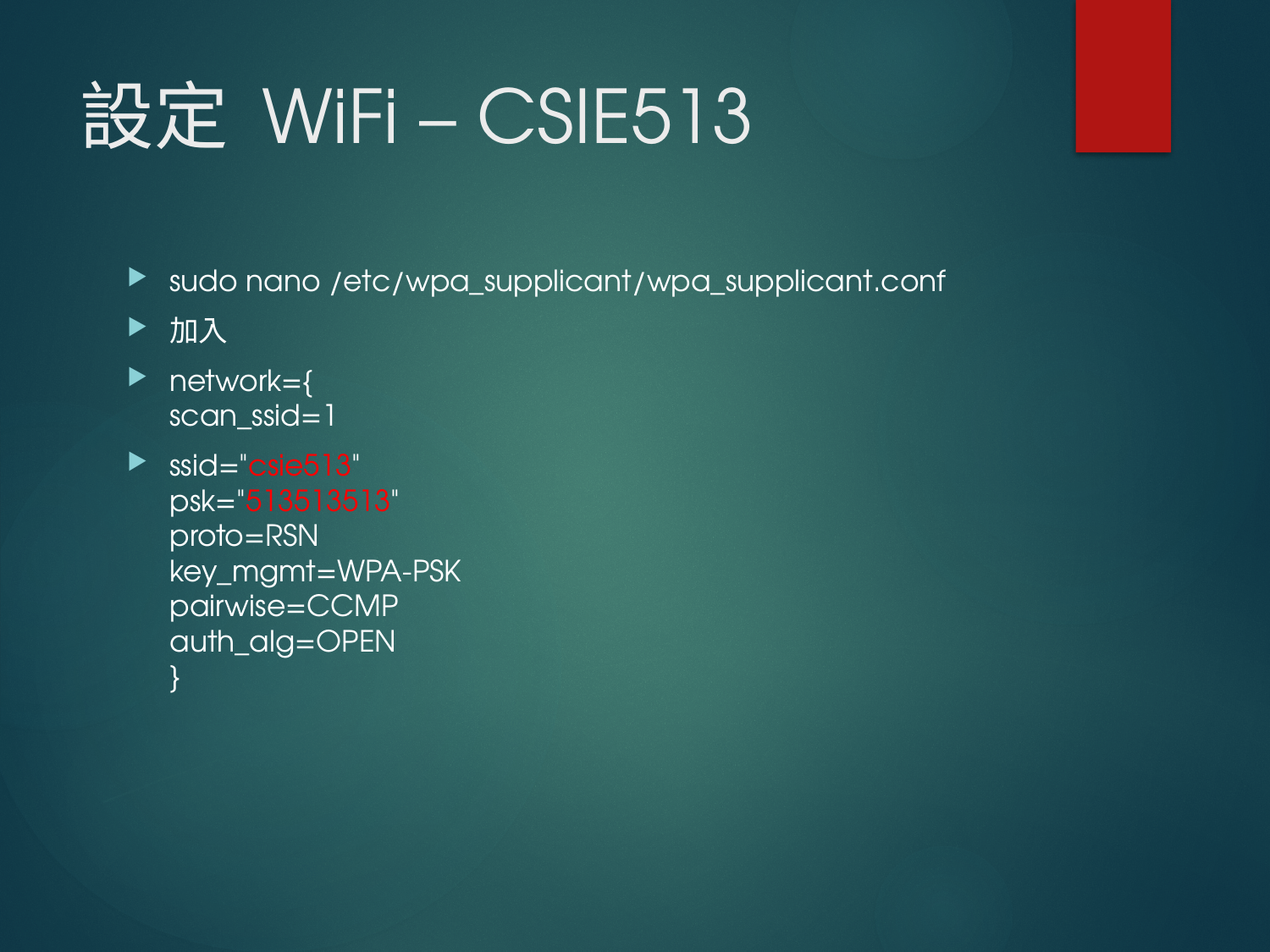

# 設定 WiFi – CSIE513
sudo nano /etc/wpa_supplicant/wpa_supplicant.conf
加入
network={
scan_ssid=1
ssid="csie513"
psk="513513513"
proto=RSN
key_mgmt=WPA-PSK
pairwise=CCMP
auth_alg=OPEN
}